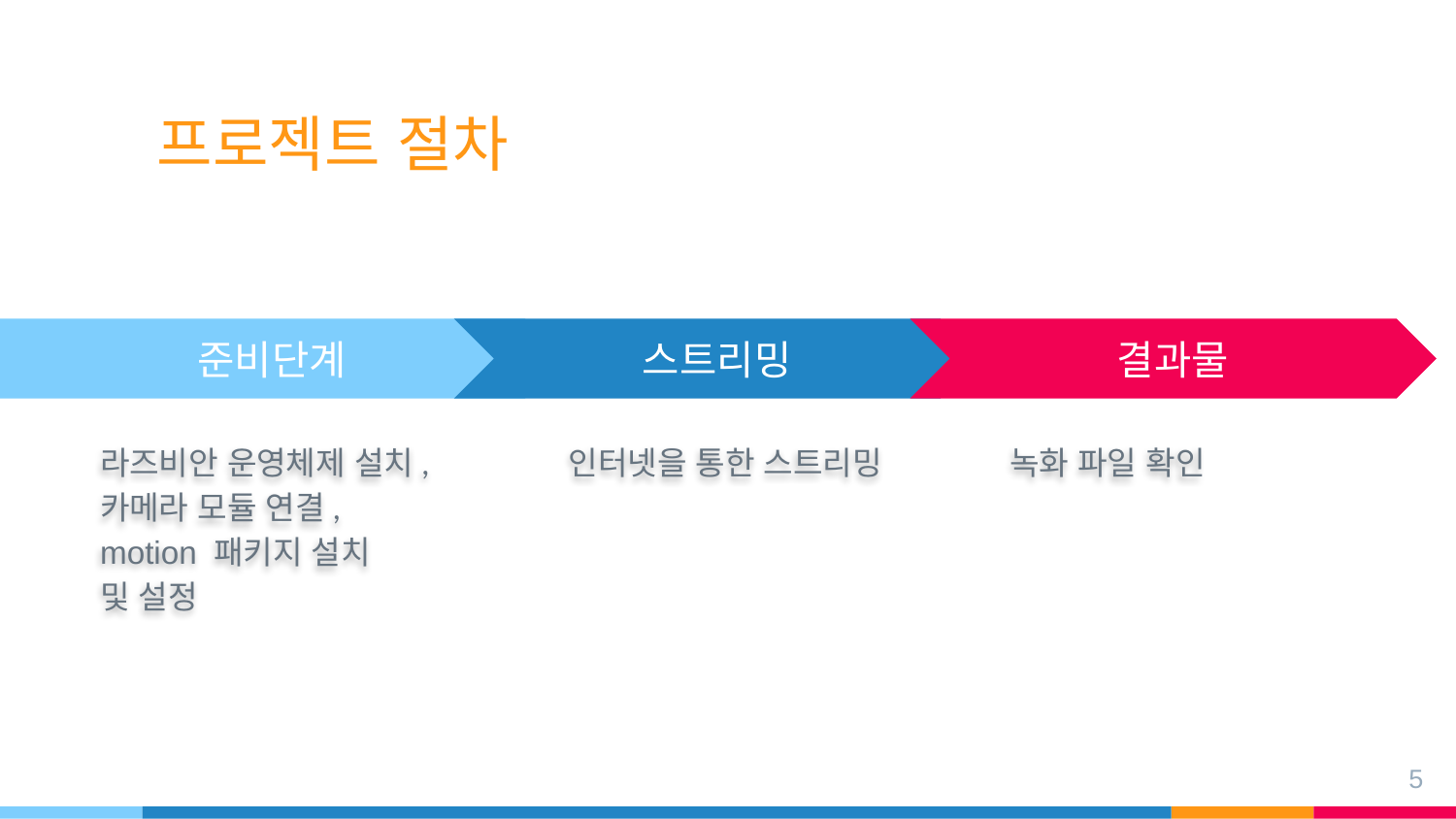

# 프로젝트 절차
스트리밍
인터넷을 통한 스트리밍
결과물
준비단계
라즈비안 운영체제 설치,
카메라 모듈 연결,
motion 패키지 설치
및 설정

녹화 파일 확인
5